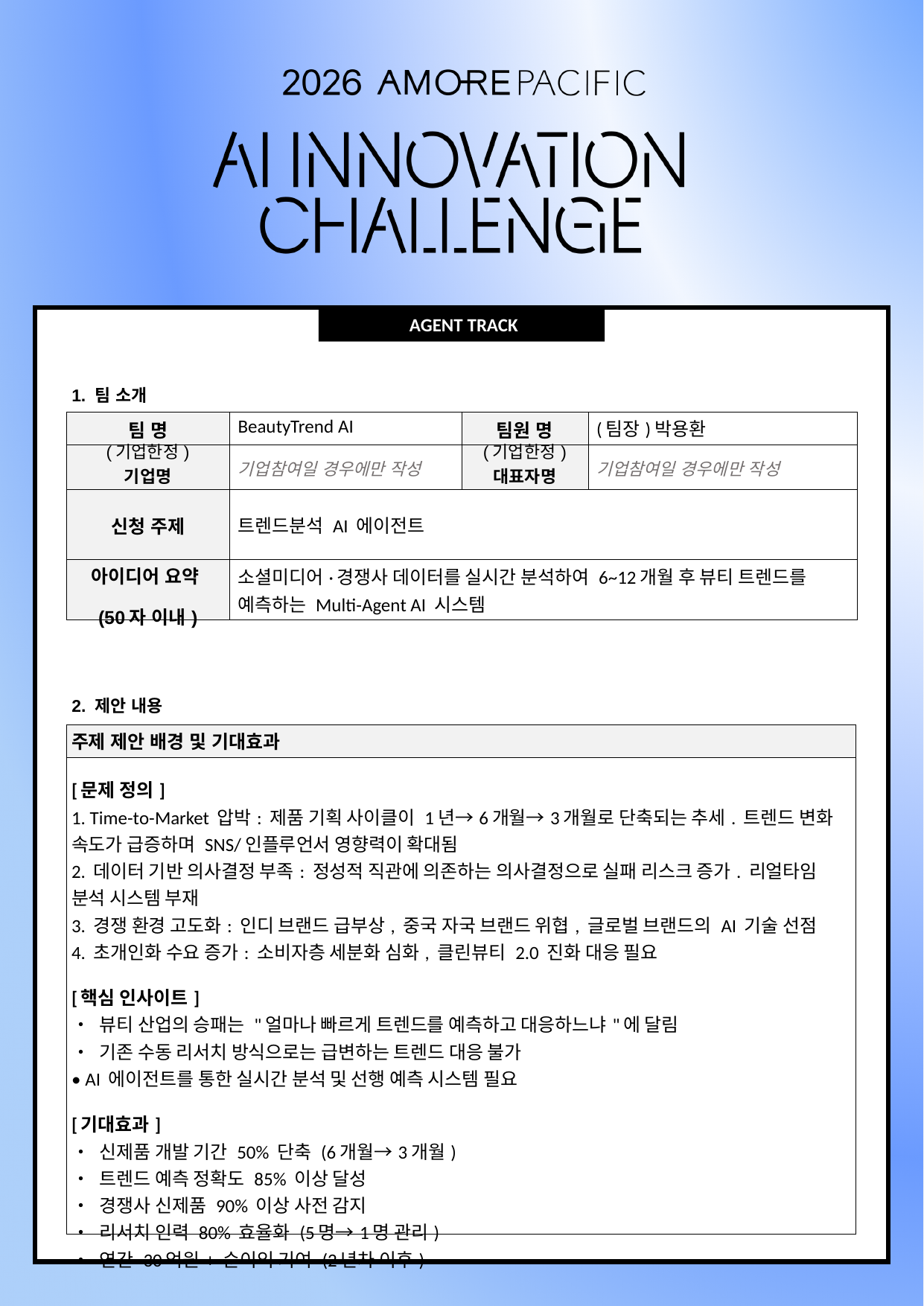

AGENT TRACK

1. 팀 소개
| 팀 명 | BeautyTrend AI | 팀원 명 | (팀장)박용환 |
| --- | --- | --- | --- |
| (기업한정) 기업명 | 기업참여일 경우에만 작성 | (기업한정) 대표자명 | 기업참여일 경우에만 작성 |
| 신청 주제 | 트렌드분석 AI 에이전트 |  |  |
| 아이디어 요약 (50자 이내) | 소셜미디어·경쟁사 데이터를 실시간 분석하여 6~12개월 후 뷰티 트렌드를 예측하는 Multi-Agent AI 시스템 |  |  |
2. 제안 내용
| 주제 제안 배경 및 기대효과 |
| --- |
| [문제 정의] 1. Time-to-Market 압박: 제품 기획 사이클이 1년→6개월→3개월로 단축되는 추세. 트렌드 변화 속도가 급증하며 SNS/인플루언서 영향력이 확대됨 2. 데이터 기반 의사결정 부족: 정성적 직관에 의존하는 의사결정으로 실패 리스크 증가. 리얼타임 분석 시스템 부재 3. 경쟁 환경 고도화: 인디 브랜드 급부상, 중국 자국 브랜드 위협, 글로벌 브랜드의 AI 기술 선점 4. 초개인화 수요 증가: 소비자층 세분화 심화, 클린뷰티 2.0 진화 대응 필요 [핵심 인사이트] • 뷰티 산업의 승패는 "얼마나 빠르게 트렌드를 예측하고 대응하느냐"에 달림 • 기존 수동 리서치 방식으로는 급변하는 트렌드 대응 불가 • AI 에이전트를 통한 실시간 분석 및 선행 예측 시스템 필요 [기대효과] • 신제품 개발 기간 50% 단축 (6개월→3개월) • 트렌드 예측 정확도 85% 이상 달성 • 경쟁사 신제품 90% 이상 사전 감지 • 리서치 인력 80% 효율화 (5명→1명 관리) • 연간 30억원+ 순이익 기여 (2년차 이후) |